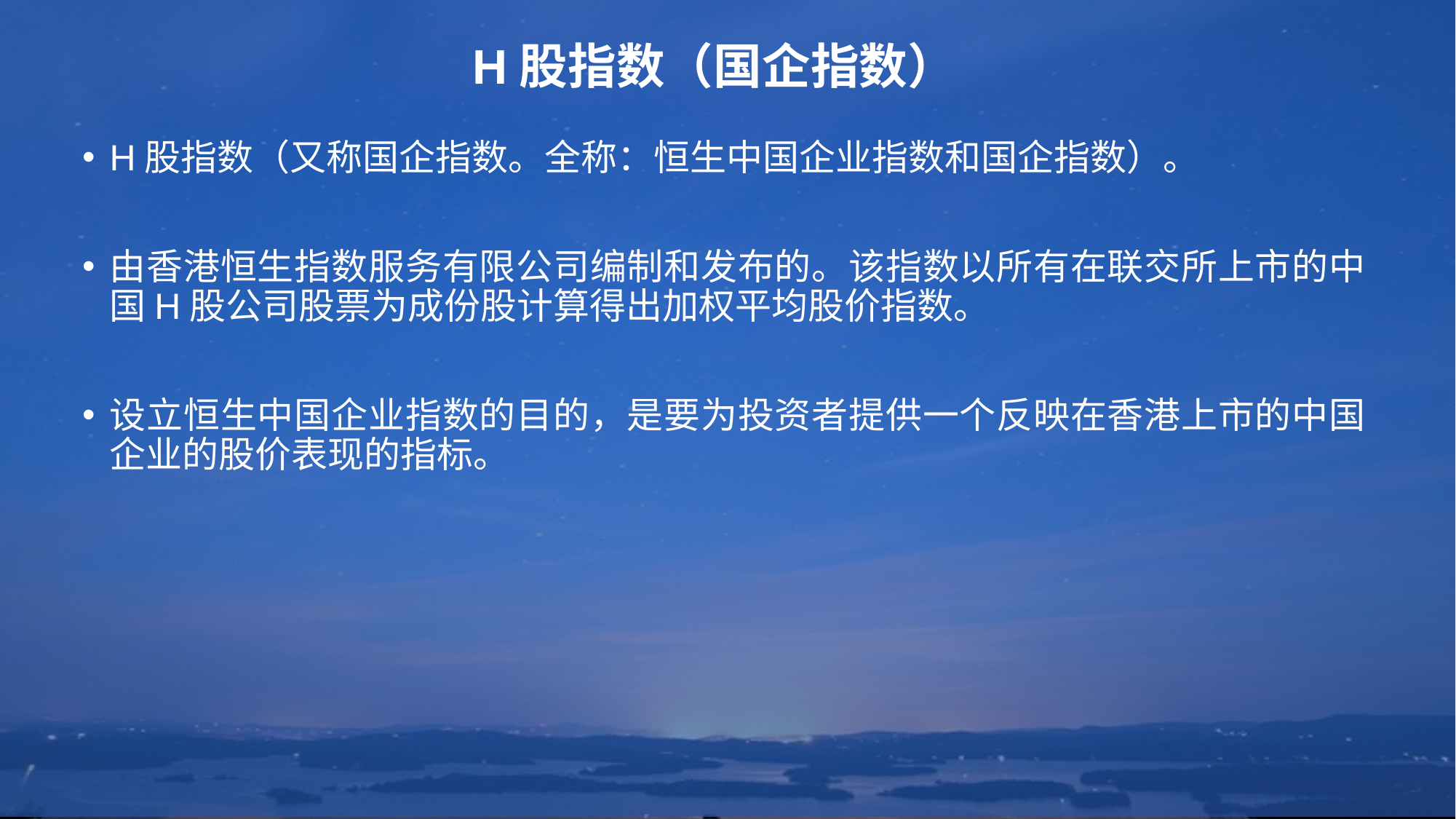

# H股指数（国企指数）
H股指数（又称国企指数。全称：恒生中国企业指数和国企指数）。

由香港恒生指数服务有限公司编制和发布的。该指数以所有在联交所上市的中国H股公司股票为成份股计算得出加权平均股价指数。

设立恒生中国企业指数的目的，是要为投资者提供一个反映在香港上市的中国企业的股价表现的指标。